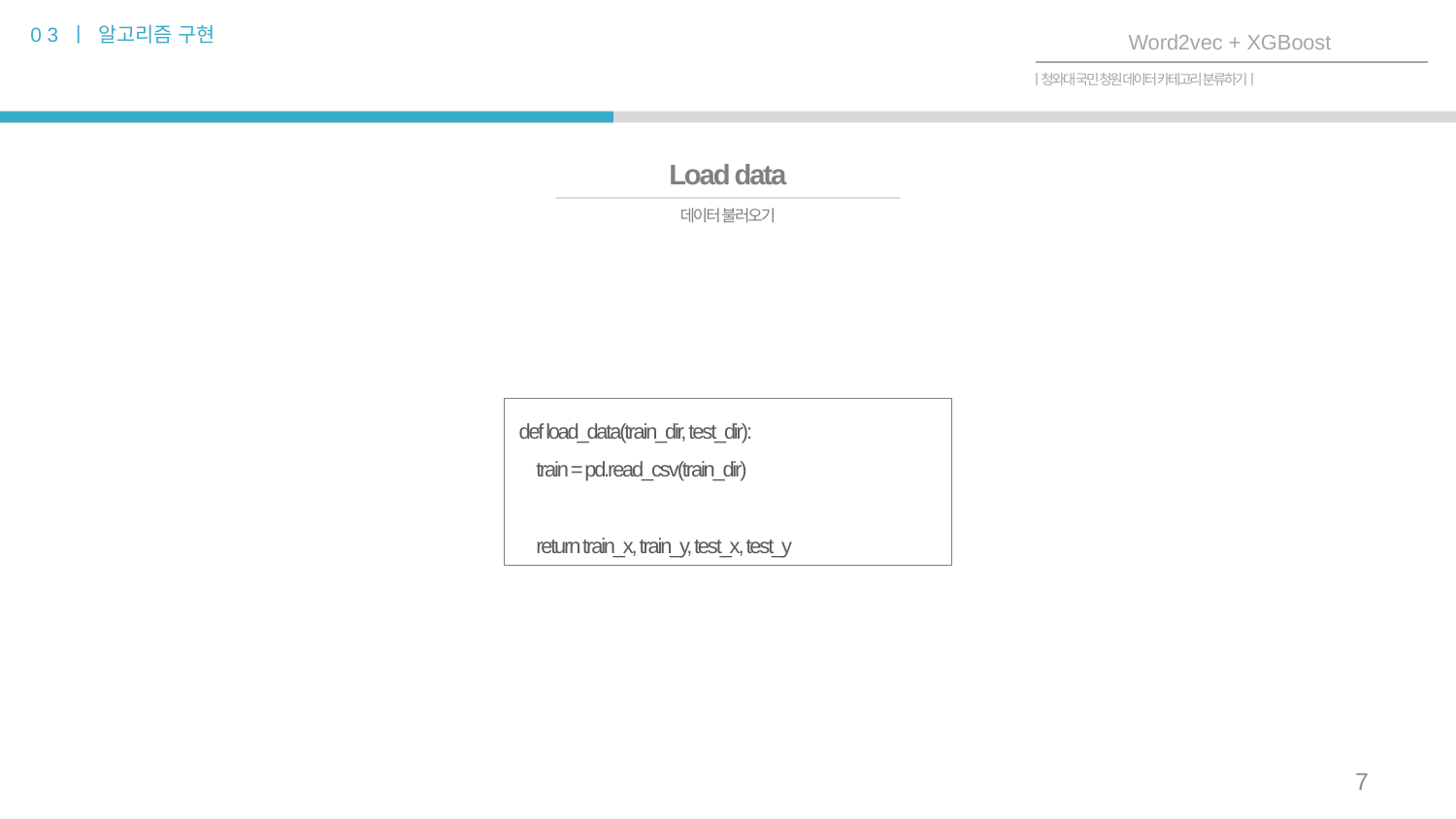

0 3 ㅣ  알고리즘 구현
Word2vec + XGBoost
ㅣ청와대 국민 청원 데이터 카테고리 분류하기ㅣ

Load data
데이터 불러오기
def load_data(train_dir, test_dir):
    train = pd.read_csv(train_dir)

    return train_x, train_y, test_x, test_y
7